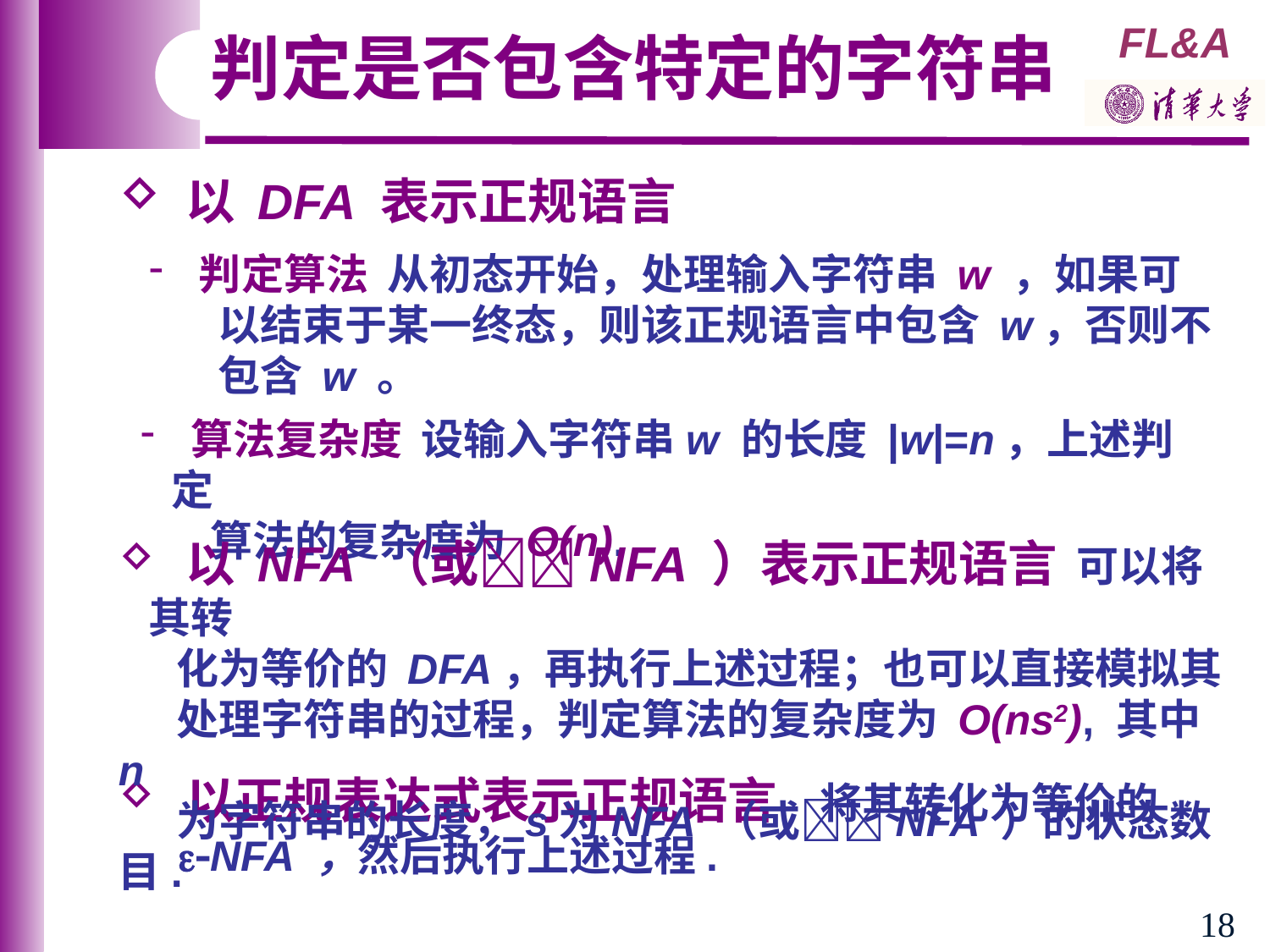

判定是否包含特定的字符串
 以 DFA 表示正规语言
 判定算法  从初态开始，处理输入字符串 w ，如果可
   以结束于某一终态，则该正规语言中包含 w，否则不
   包含 w 。
 算法复杂度  设输入字符串w 的长度 |w|=n，上述判定
   算法的复杂度为 O(n).
  以 NFA （或ε−NFA ）表示正规语言  可以将其转
     化为等价的 DFA，再执行上述过程；也可以直接模拟其
     处理字符串的过程，判定算法的复杂度为 O(ns2), 其中n
     为字符串的长度，s为NFA （或ε−NFA ）的状态数目.
  以正规表达式表示正规语言　将其转化为等价的
     ε−NFA ，然后执行上述过程.
18